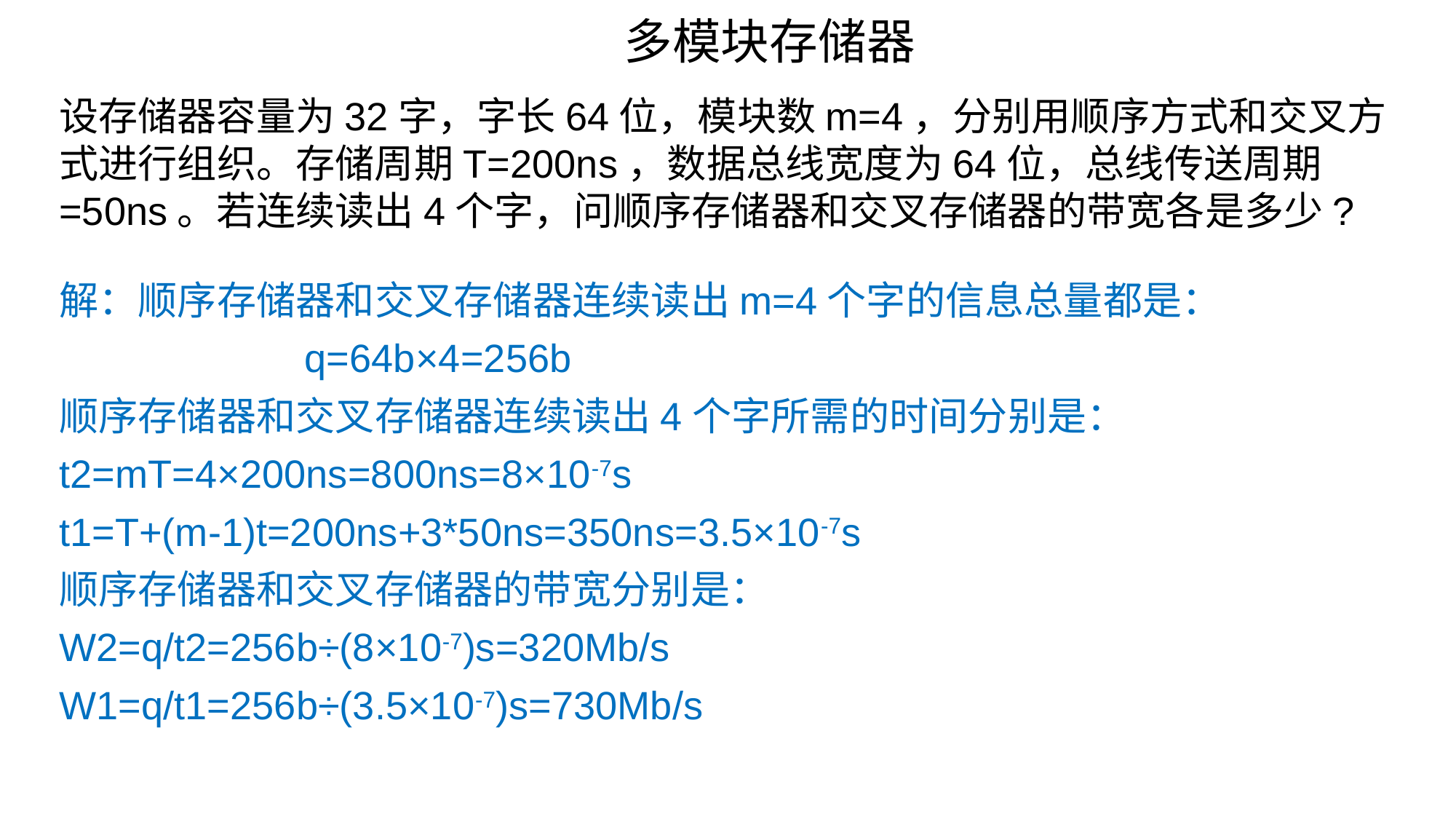

多模块存储器
设存储器容量为32字，字长64位，模块数m=4，分别用顺序方式和交叉方式进行组织。存储周期T=200ns，数据总线宽度为64位，总线传送周期=50ns。若连续读出4个字，问顺序存储器和交叉存储器的带宽各是多少?
解：顺序存储器和交叉存储器连续读出m=4个字的信息总量都是：
			q=64b×4=256b
顺序存储器和交叉存储器连续读出4个字所需的时间分别是：
t2=mT=4×200ns=800ns=8×10-7s
t1=T+(m-1)t=200ns+3*50ns=350ns=3.5×10-7s
顺序存储器和交叉存储器的带宽分别是：
W2=q/t2=256b÷(8×10-7)s=320Mb/s
W1=q/t1=256b÷(3.5×10-7)s=730Mb/s